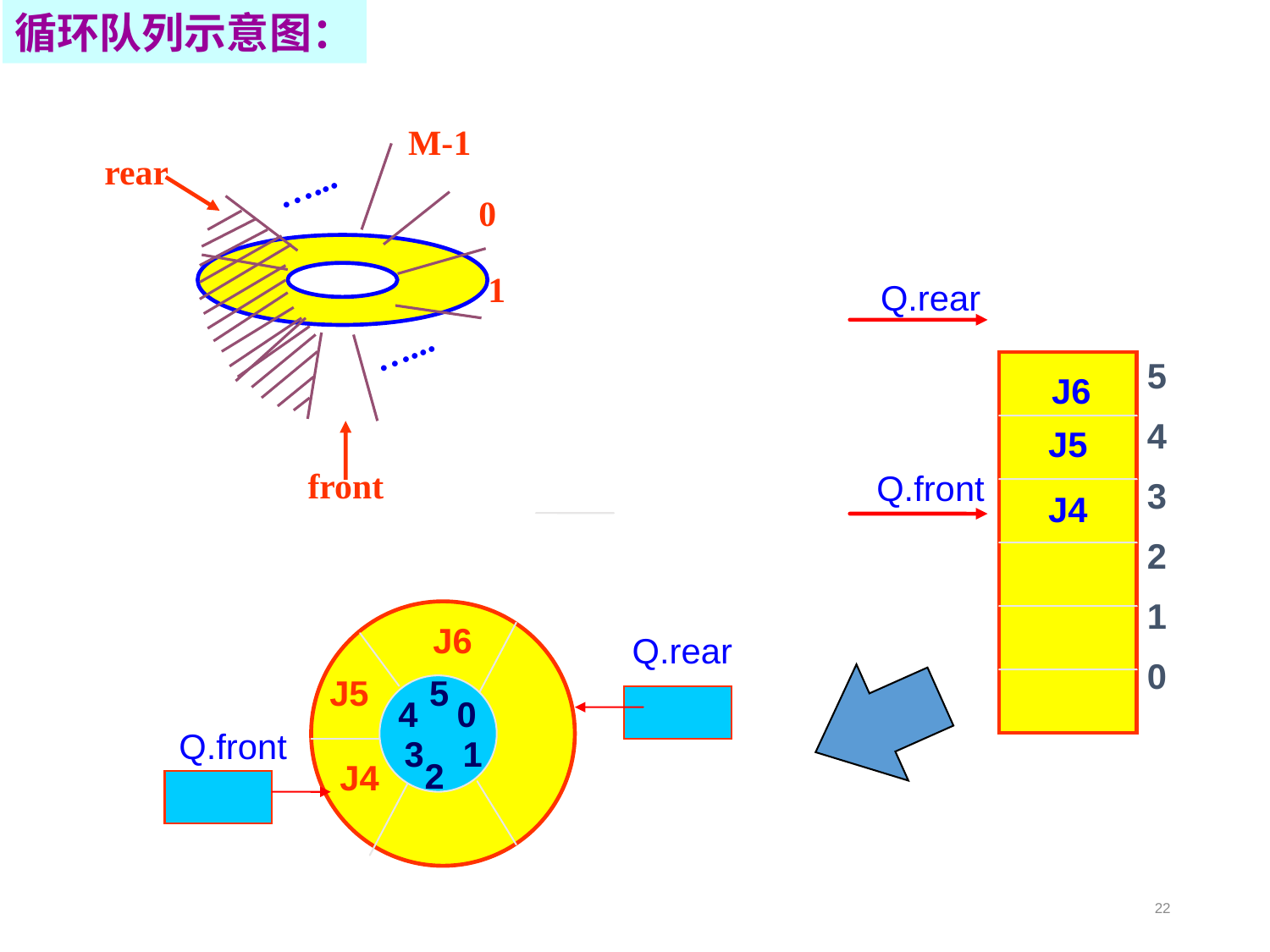

循环队列示意图：
M-1
rear

…...

0

1

…...

front
Q.rear

5
4
3
2
1
0

J6
J5
Q.front
J4

J6
J5
J4
Q.rear

Q.front

5
4    0
3    1
2

22